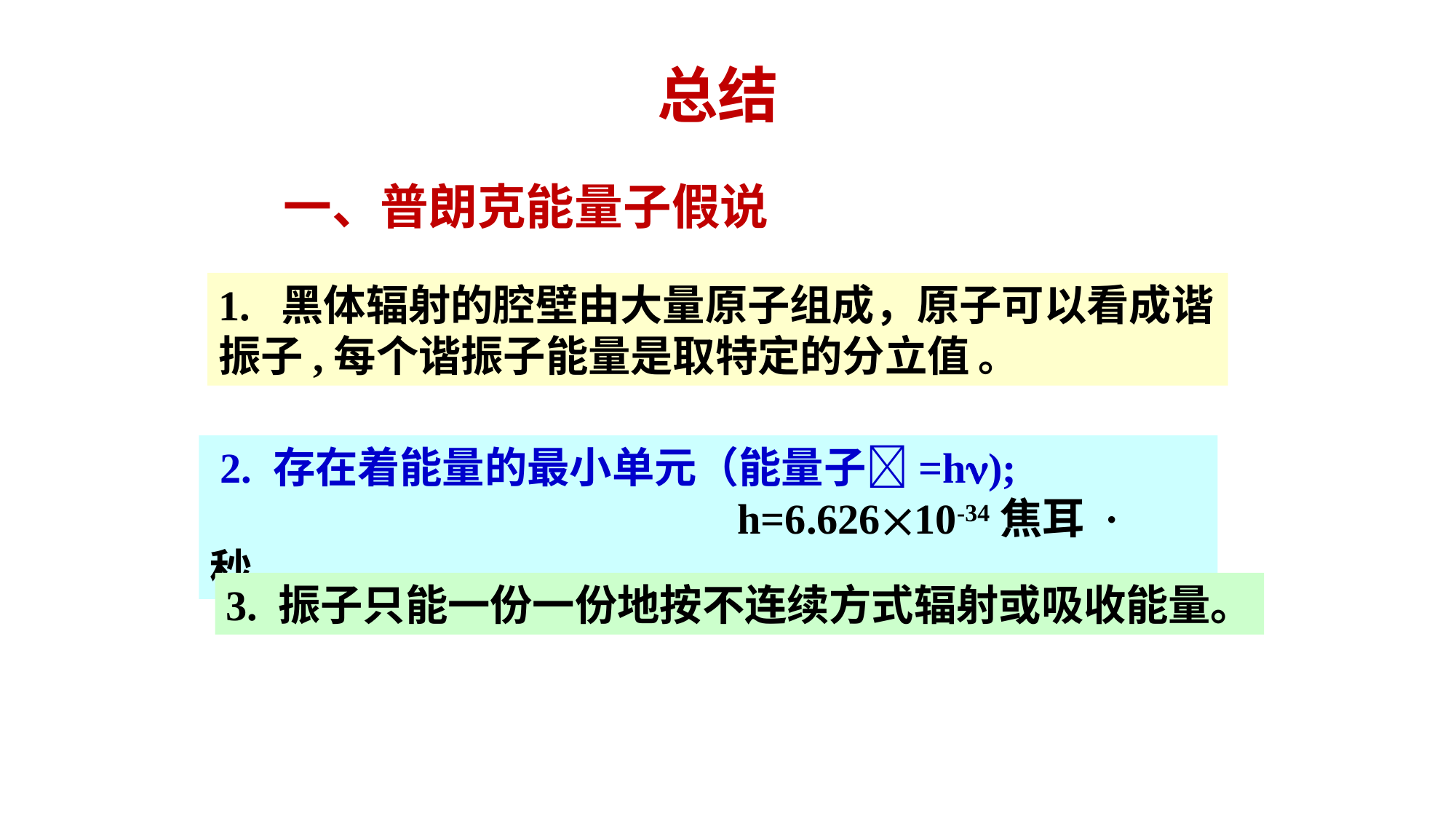

总结
 一、普朗克能量子假说
1.  黑体辐射的腔壁由大量原子组成，原子可以看成谐振子,每个谐振子能量是取特定的分立值 。
 2. 存在着能量的最小单元（能量子ε=hν);
                                                  h=6.626×10-34焦耳 · 秒。
3. 振子只能一份一份地按不连续方式辐射或吸收能量。